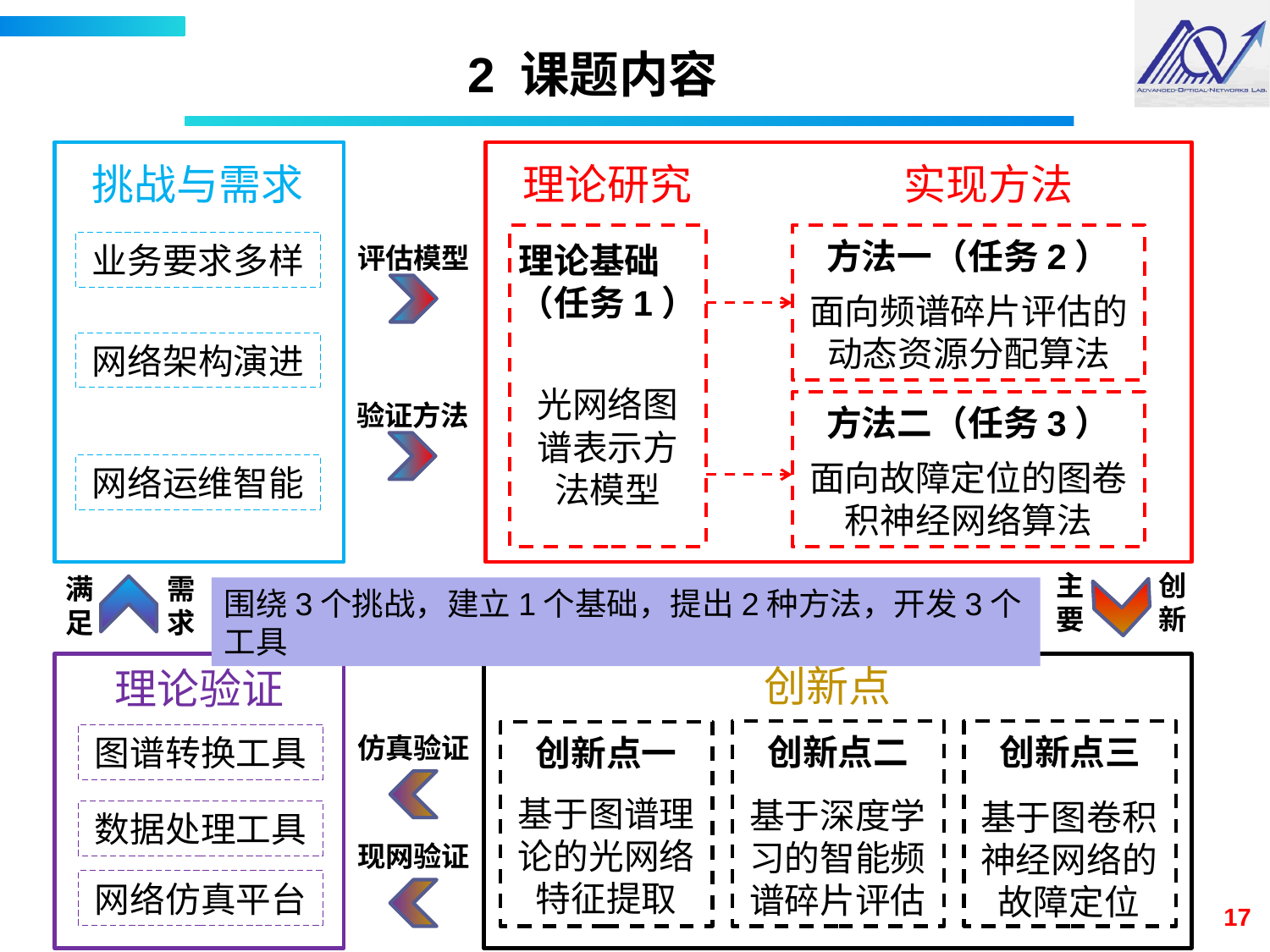

# 2 课题内容

挑战与需求
理论研究
实现方法

方法一（任务2）
业务要求多样
理论基础
（任务1）
评估模型

面向频谱碎片评估的动态资源分配算法
网络架构演进
光网络图谱表示方法模型
验证方法

方法二（任务3）

面向故障定位的图卷积神经网络算法
网络运维智能
主要
创新
满足
需求

围绕3个挑战，建立1个基础，提出2种方法，开发3个工具

创新点
理论验证

创新点二
创新点三
仿真验证
图谱转换工具
创新点一

基于图谱理论的光网络特征提取
基于深度学习的智能频谱碎片评估
基于图卷积神经网络的故障定位
数据处理工具
现网验证
网络仿真平台

17